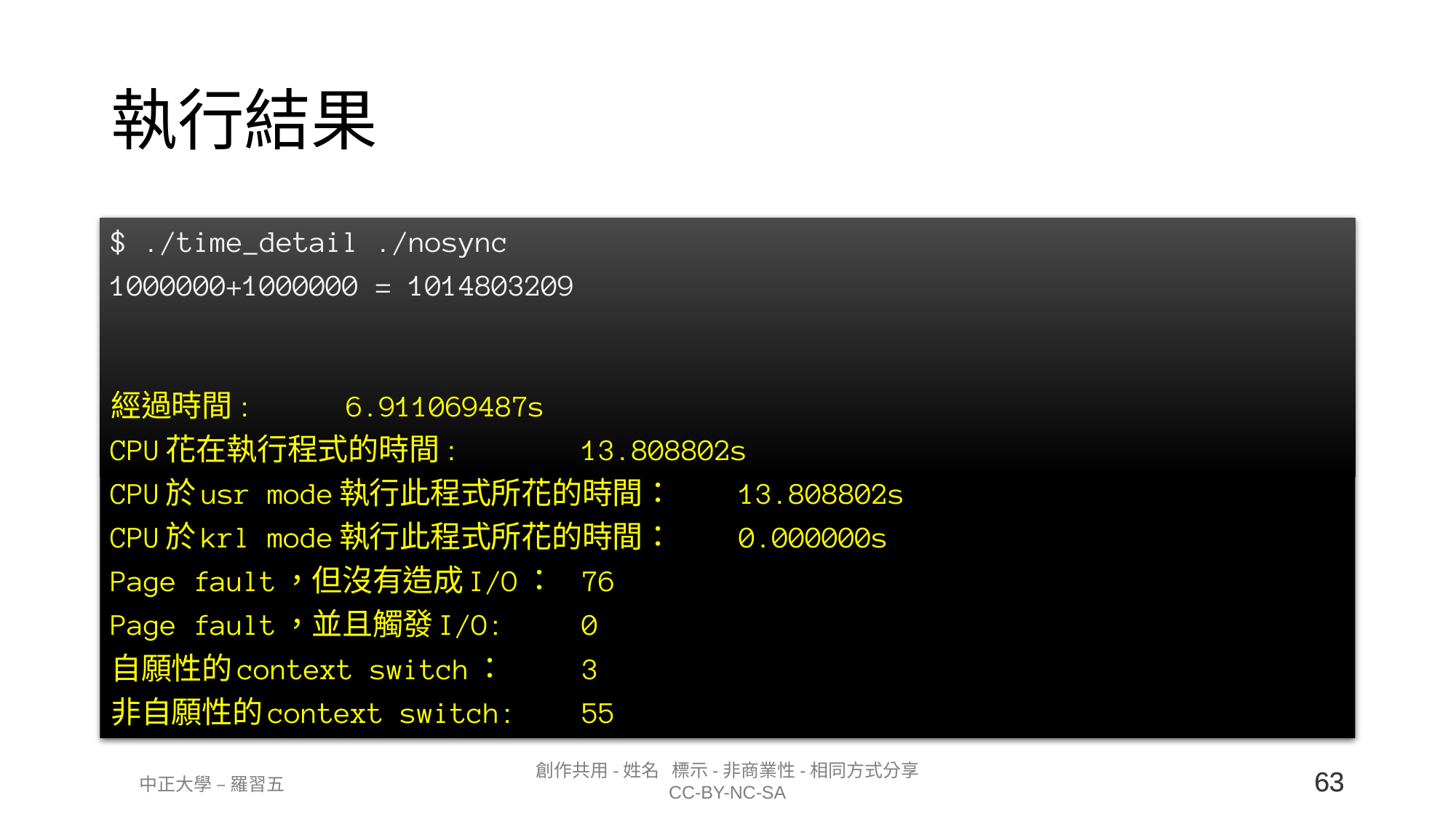

# 執行結果
$ ./time_detail ./nosync
1000000+1000000 = 1014803209

經過時間: 					6.911069487s
CPU花在執行程式的時間: 			13.808802s
CPU於usr mode執行此程式所花的時間： 	13.808802s
CPU於krl mode執行此程式所花的時間： 	0.000000s
Page fault，但沒有造成I/O： 		76
Page fault，並且觸發I/O: 		0
自願性的context switch： 		3
非自願性的context switch: 		55